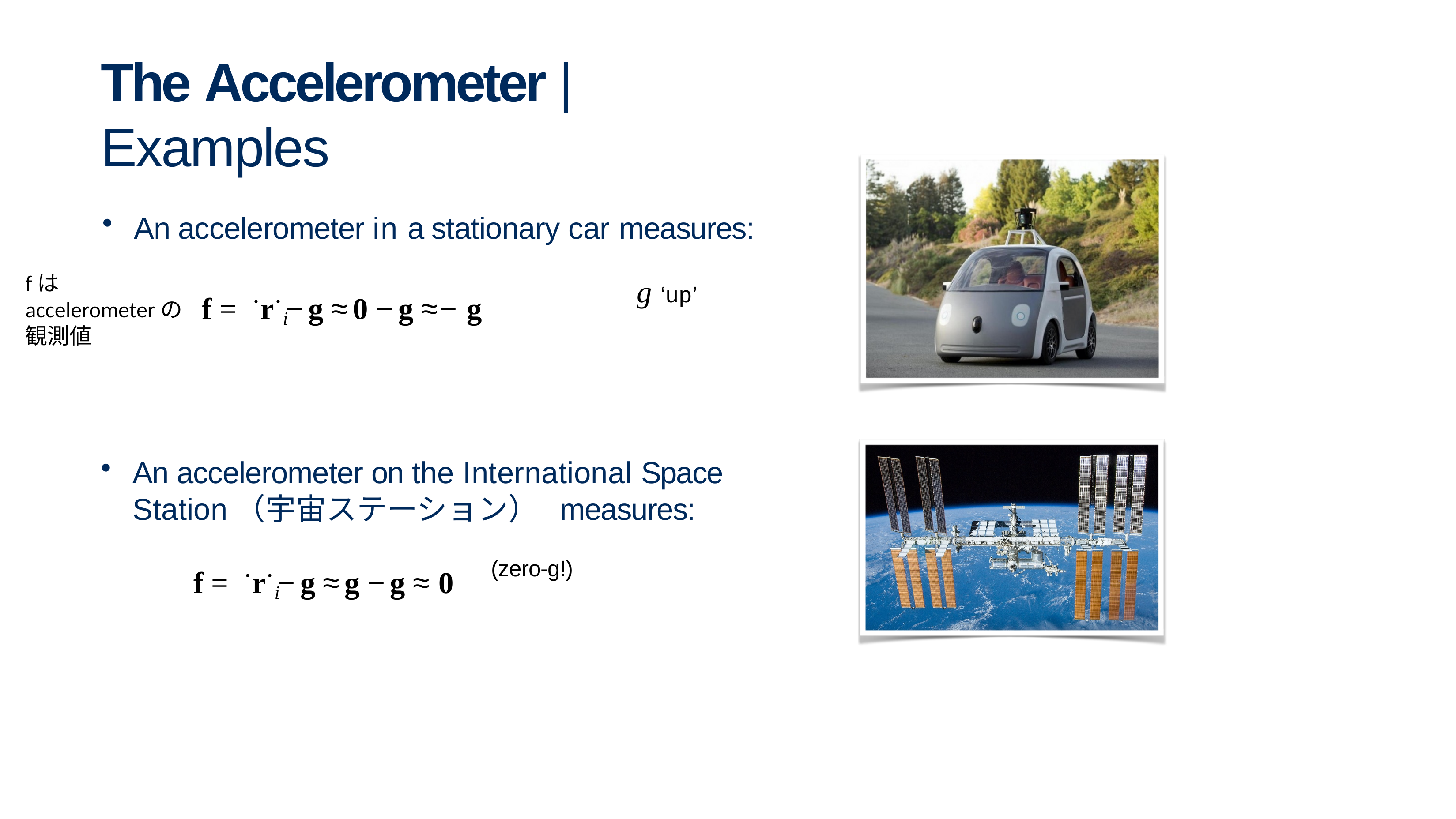

# The Accelerometer | Examples

An accelerometer in a stationary car measures:
fはaccelerometerの観測値
g ‘up’
f = ·r·i − g ≈ 0 − g ≈ − g

An accelerometer on the International Space Station（宇宙ステーション）  measures:
f = ·r·i − g ≈ g − g ≈ 0
(zero-g!)